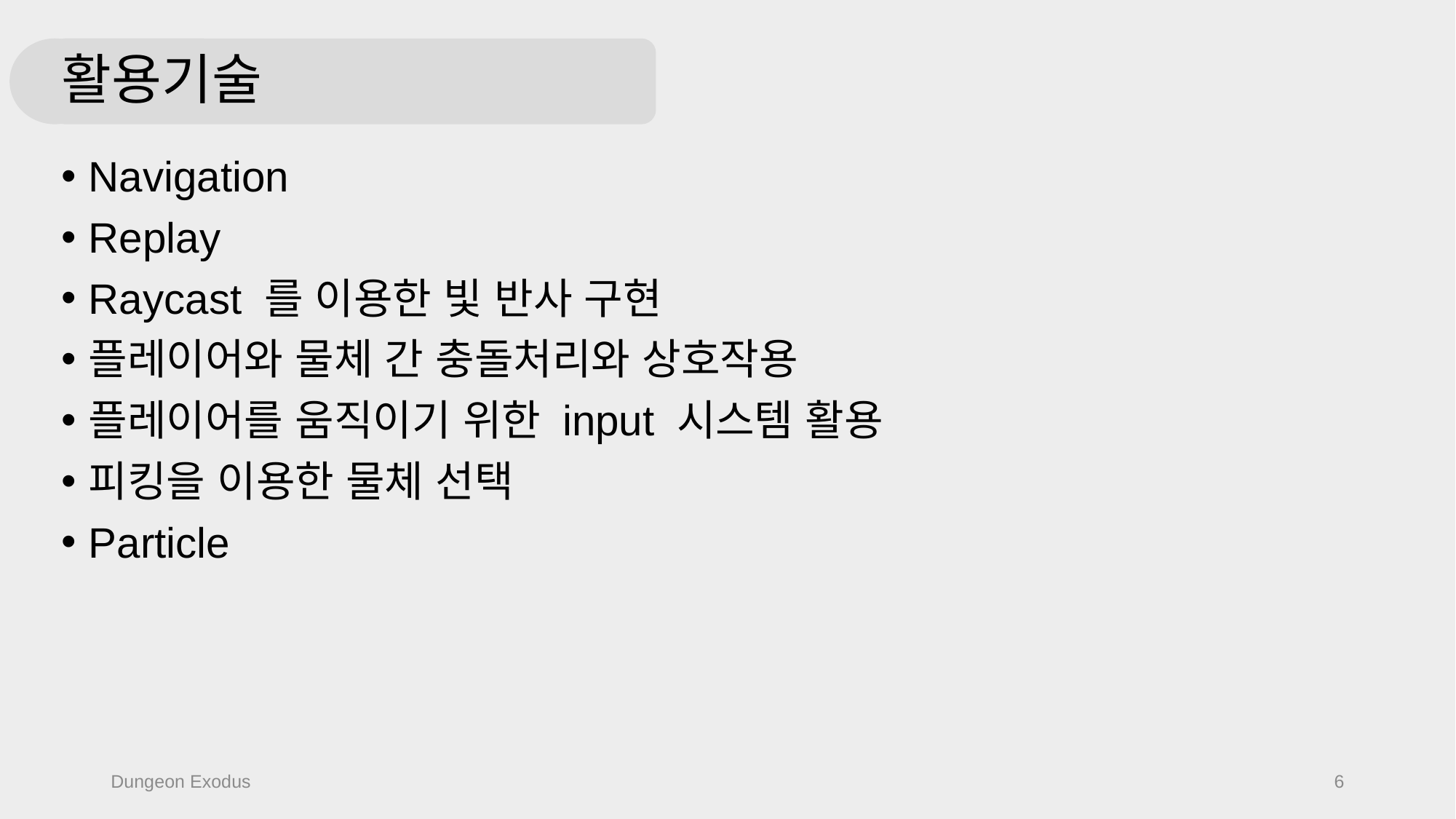

# 활용기술
Navigation
Replay
Raycast 를 이용한 빛 반사 구현
플레이어와 물체 간 충돌처리와 상호작용
플레이어를 움직이기 위한 input 시스템 활용
피킹을 이용한 물체 선택
Particle

Dungeon Exodus
6